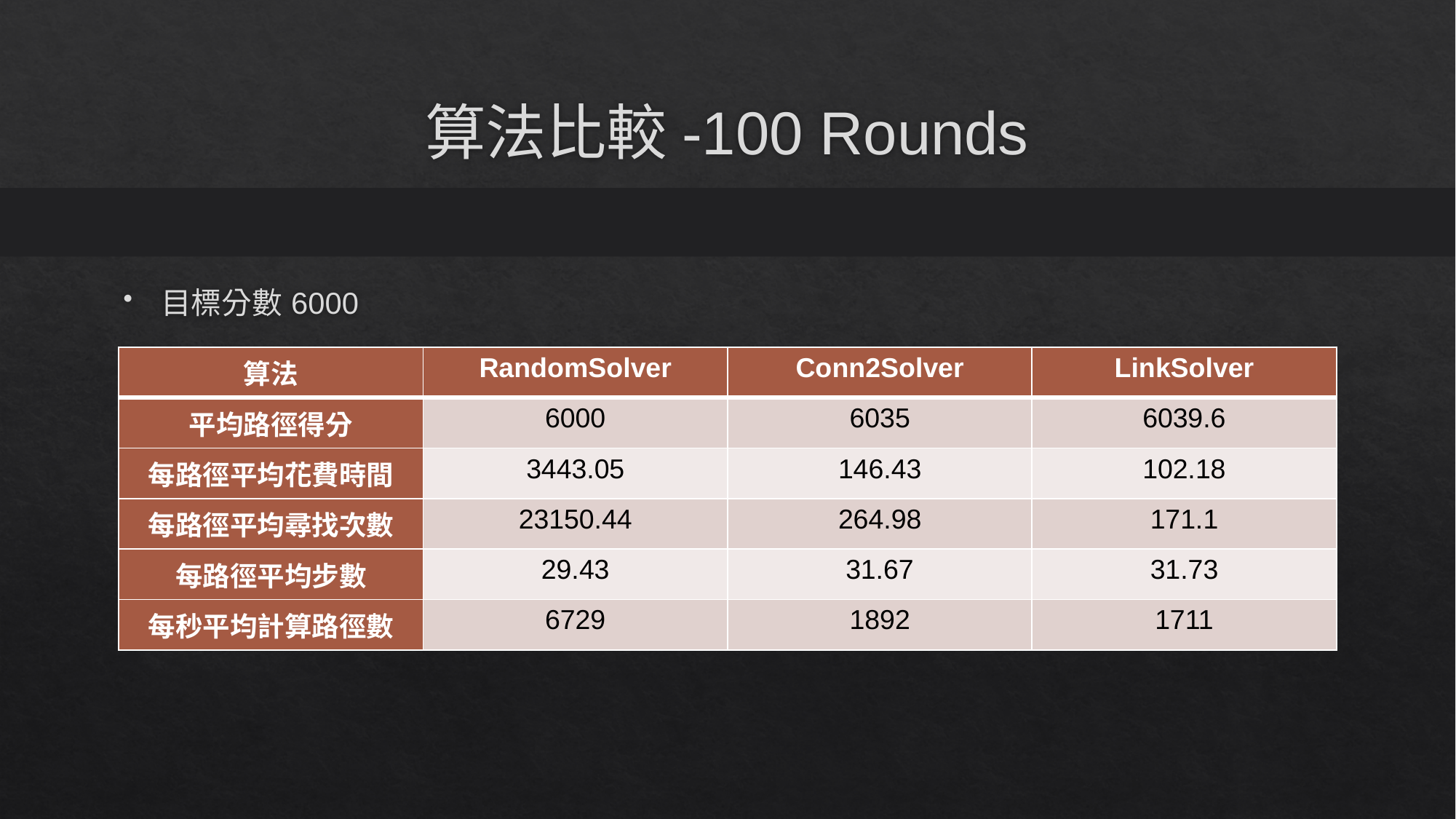

# 算法比較-100 Rounds
目標分數6000
| 算法 | RandomSolver | Conn2Solver | LinkSolver |
| --- | --- | --- | --- |
| 平均路徑得分 | 6000 | 6035 | 6039.6 |
| 每路徑平均花費時間 | 3443.05 | 146.43 | 102.18 |
| 每路徑平均尋找次數 | 23150.44 | 264.98 | 171.1 |
| 每路徑平均步數 | 29.43 | 31.67 | 31.73 |
| 每秒平均計算路徑數 | 6729 | 1892 | 1711 |